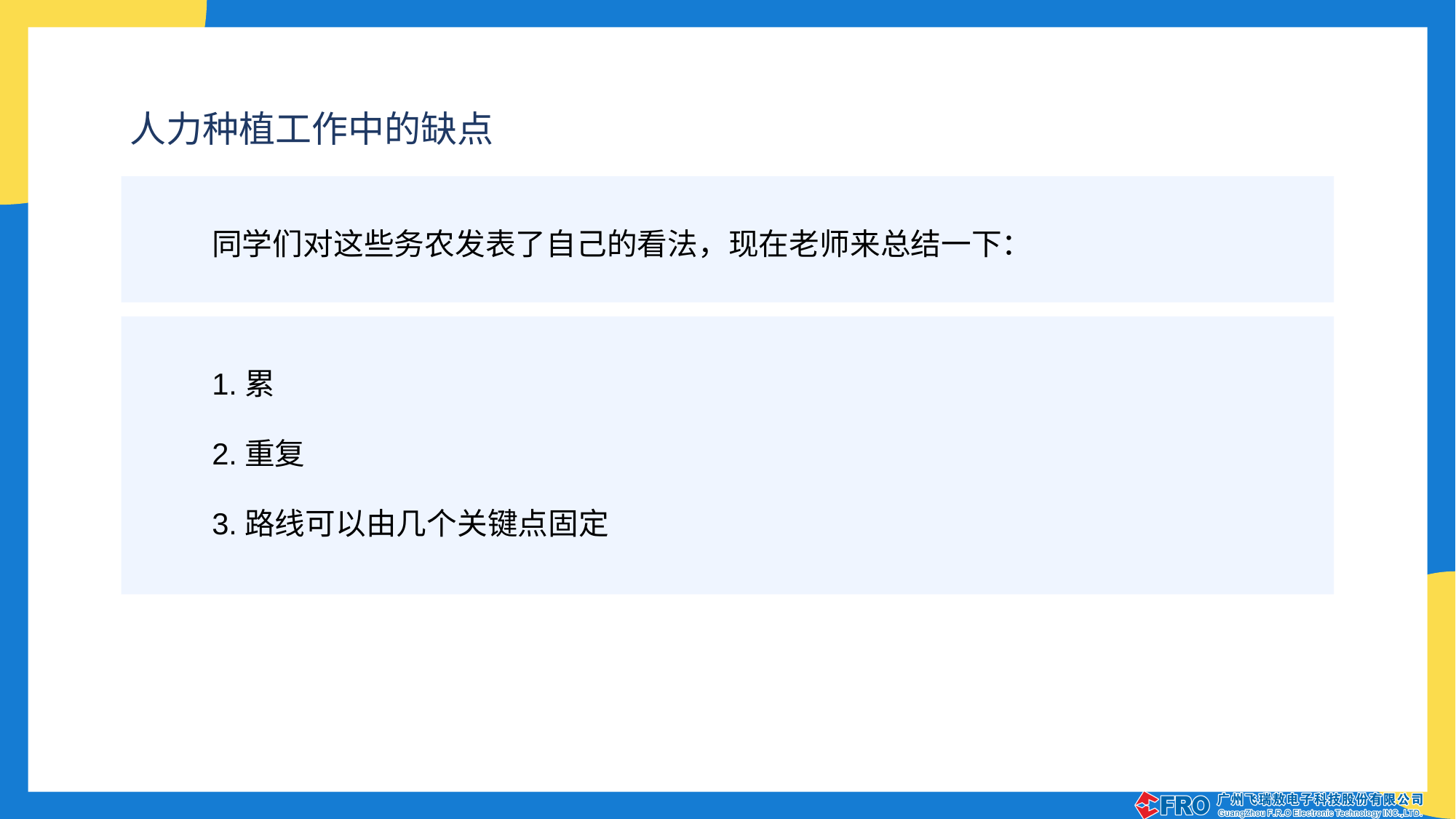

人力种植工作中的缺点
同学们对这些务农发表了自己的看法，现在老师来总结一下：
1.累
2.重复
3.路线可以由几个关键点固定